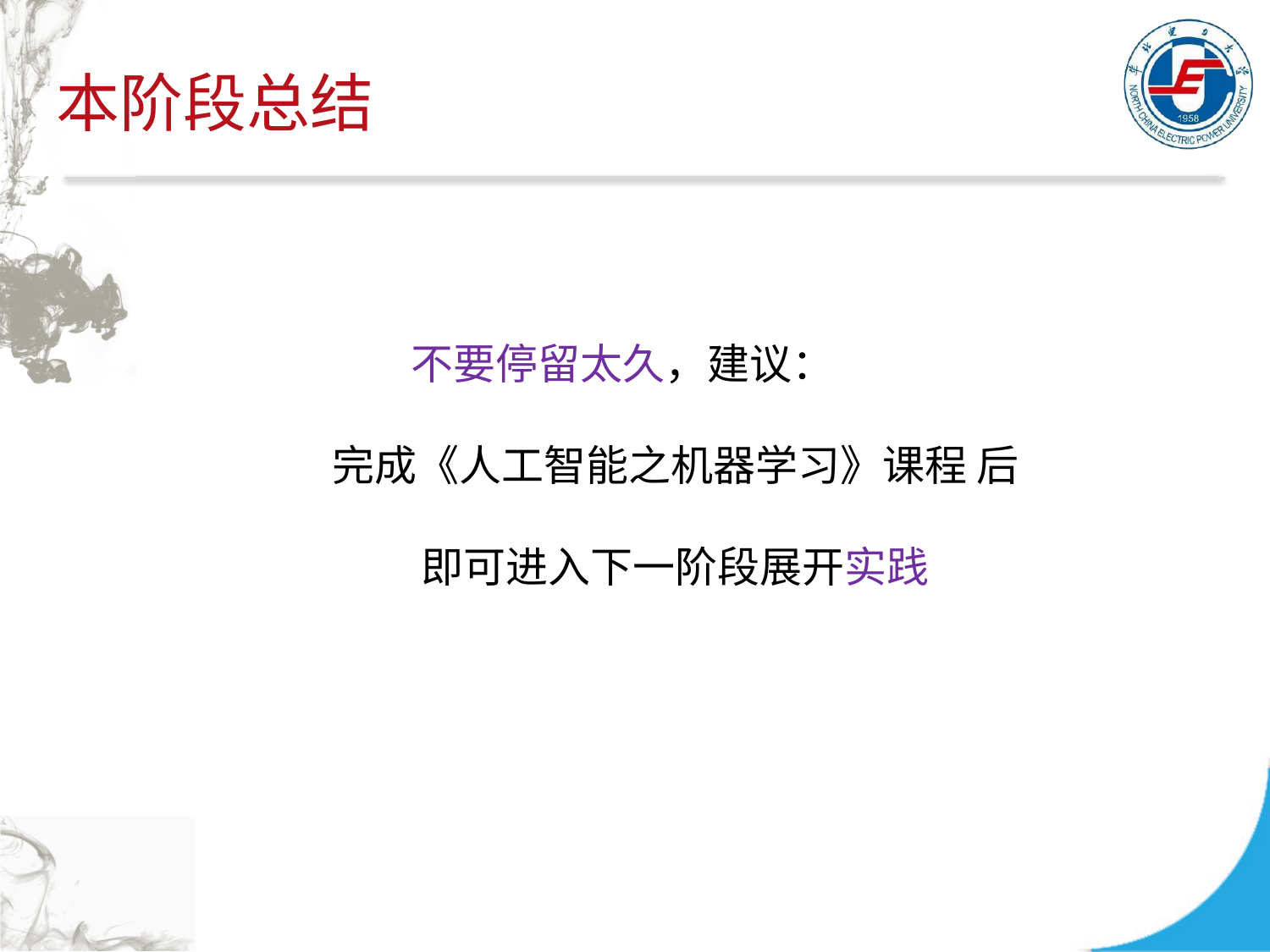

# 本阶段总结
不要停留太久，建议：
完成《人工智能之机器学习》课程 后即可进入下一阶段展开实践